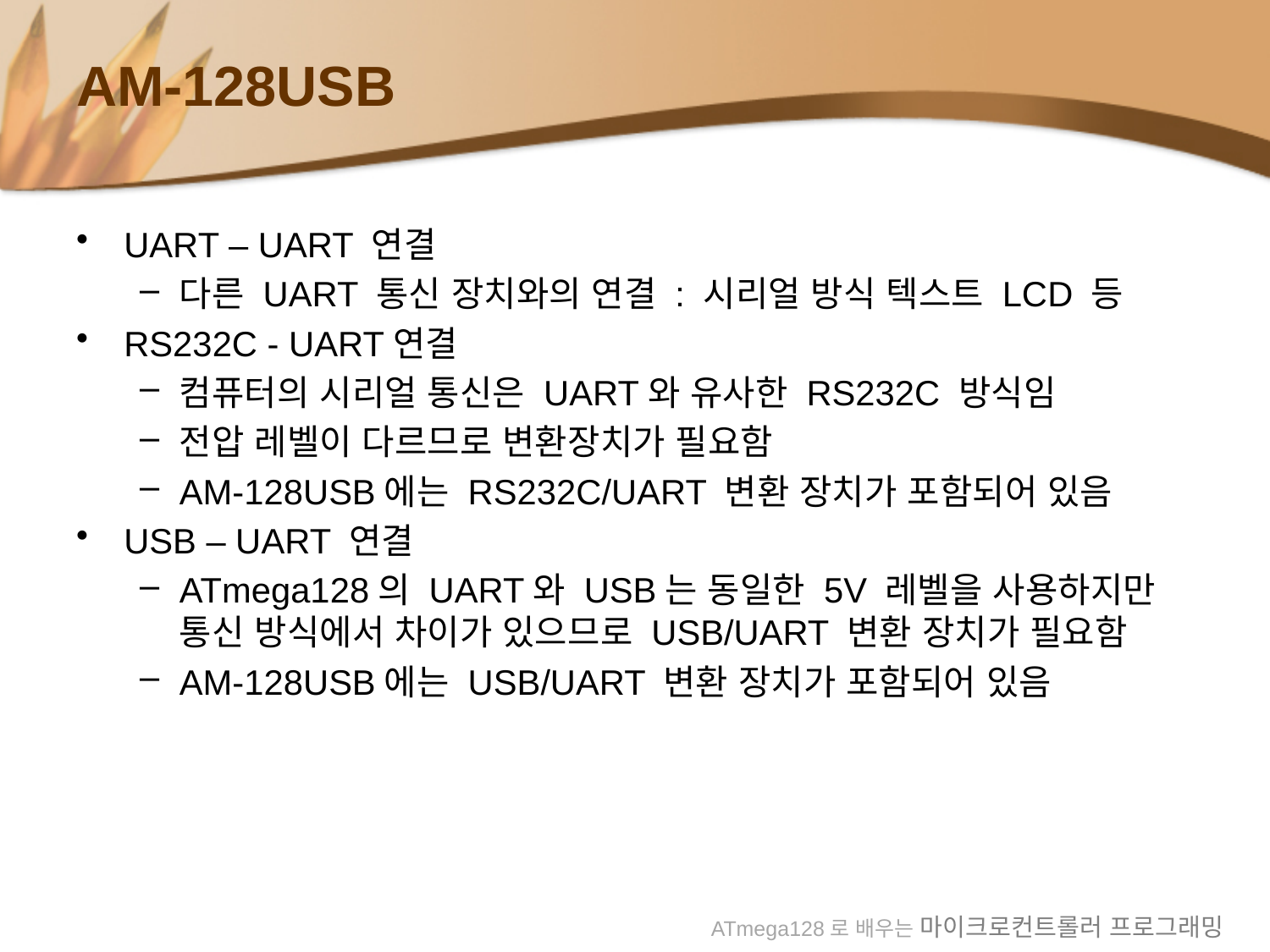

# AM-128USB
UART – UART 연결
다른 UART 통신 장치와의 연결 : 시리얼 방식 텍스트 LCD 등
RS232C - UART연결
컴퓨터의 시리얼 통신은 UART와 유사한 RS232C 방식임
전압 레벨이 다르므로 변환장치가 필요함
AM-128USB에는 RS232C/UART 변환 장치가 포함되어 있음
USB – UART 연결
ATmega128의 UART와 USB는 동일한 5V 레벨을 사용하지만 통신 방식에서 차이가 있으므로 USB/UART 변환 장치가 필요함
AM-128USB에는 USB/UART 변환 장치가 포함되어 있음